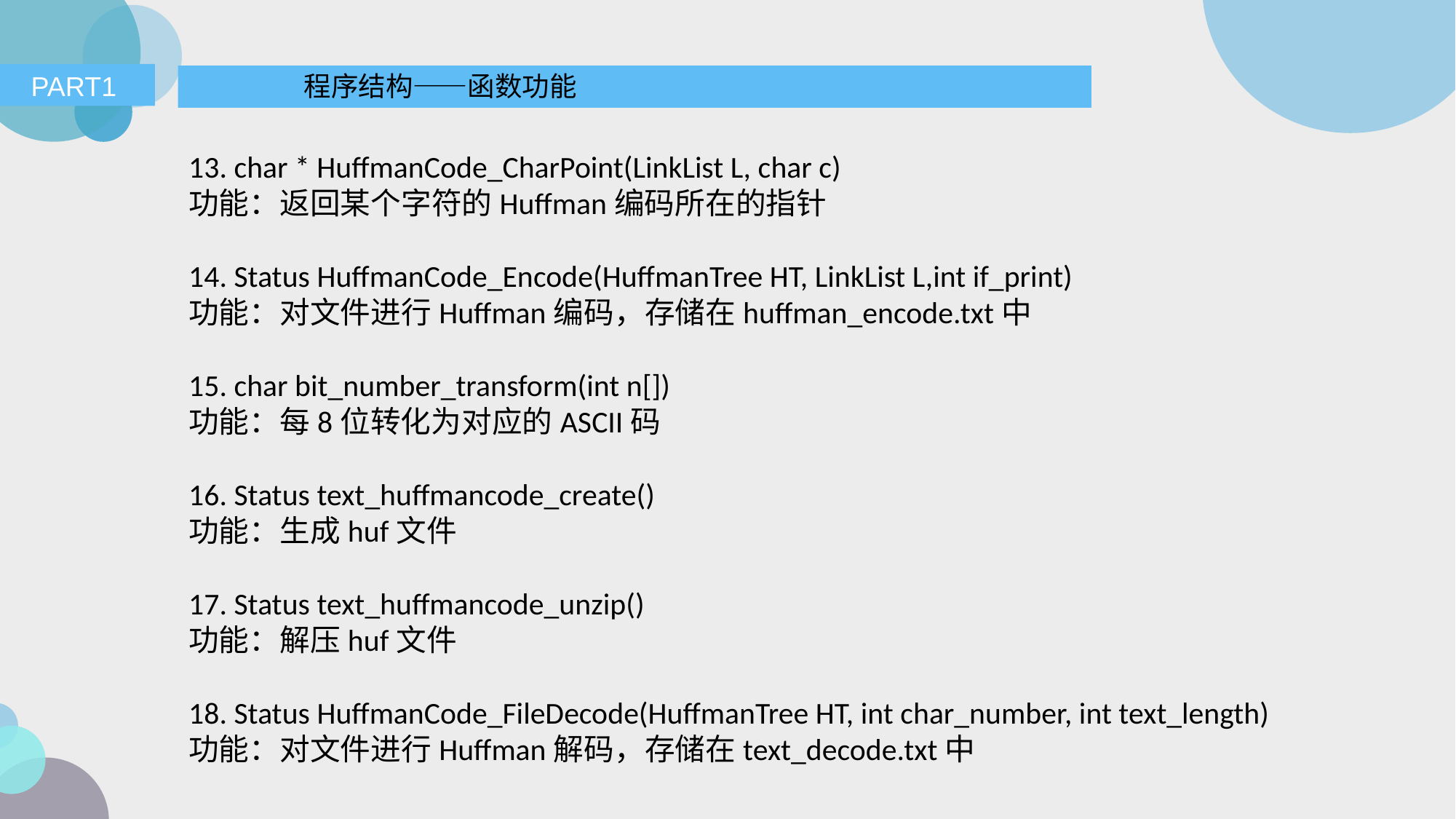

PART1
程序结构——函数功能

13. char * HuffmanCode_CharPoint(LinkList L, char c)
功能：返回某个字符的Huffman编码所在的指针

14. Status HuffmanCode_Encode(HuffmanTree HT, LinkList L,int if_print)
功能：对文件进行Huffman编码，存储在huffman_encode.txt中

15. char bit_number_transform(int n[])
功能：每8位转化为对应的ASCII码

16. Status text_huffmancode_create()
功能：生成huf文件

17. Status text_huffmancode_unzip()
功能：解压huf文件

18. Status HuffmanCode_FileDecode(HuffmanTree HT, int char_number, int text_length)
功能：对文件进行Huffman解码，存储在text_decode.txt中